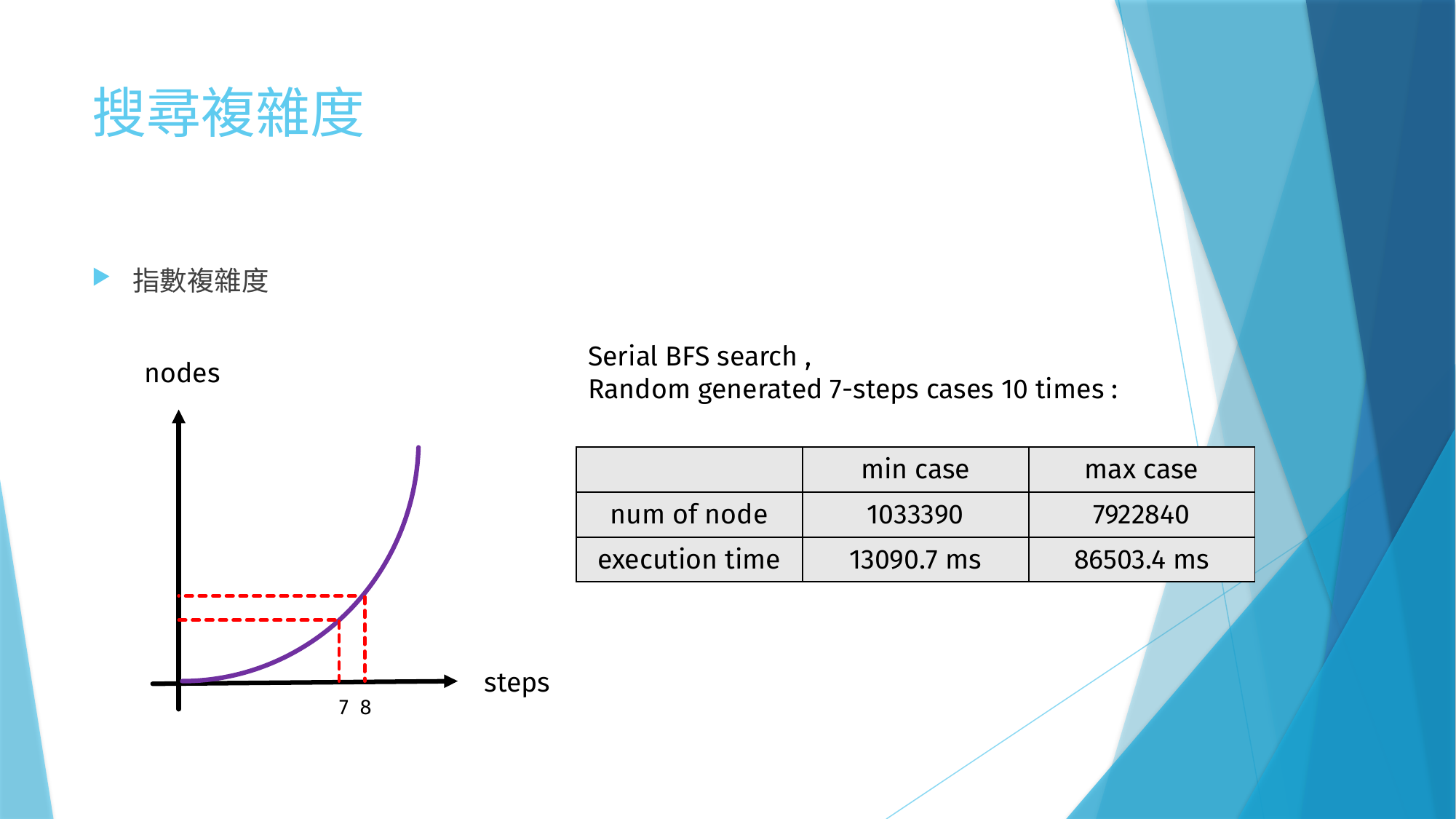

# 搜尋複雜度

指數複雜度
Serial BFS search ,
Random generated 7-steps cases 10 times :
nodes
|  | min case | max case |
| --- | --- | --- |
| num of node | 1033390 | 7922840 |
| execution time | 13090.7 ms | 86503.4 ms |
steps
7  8